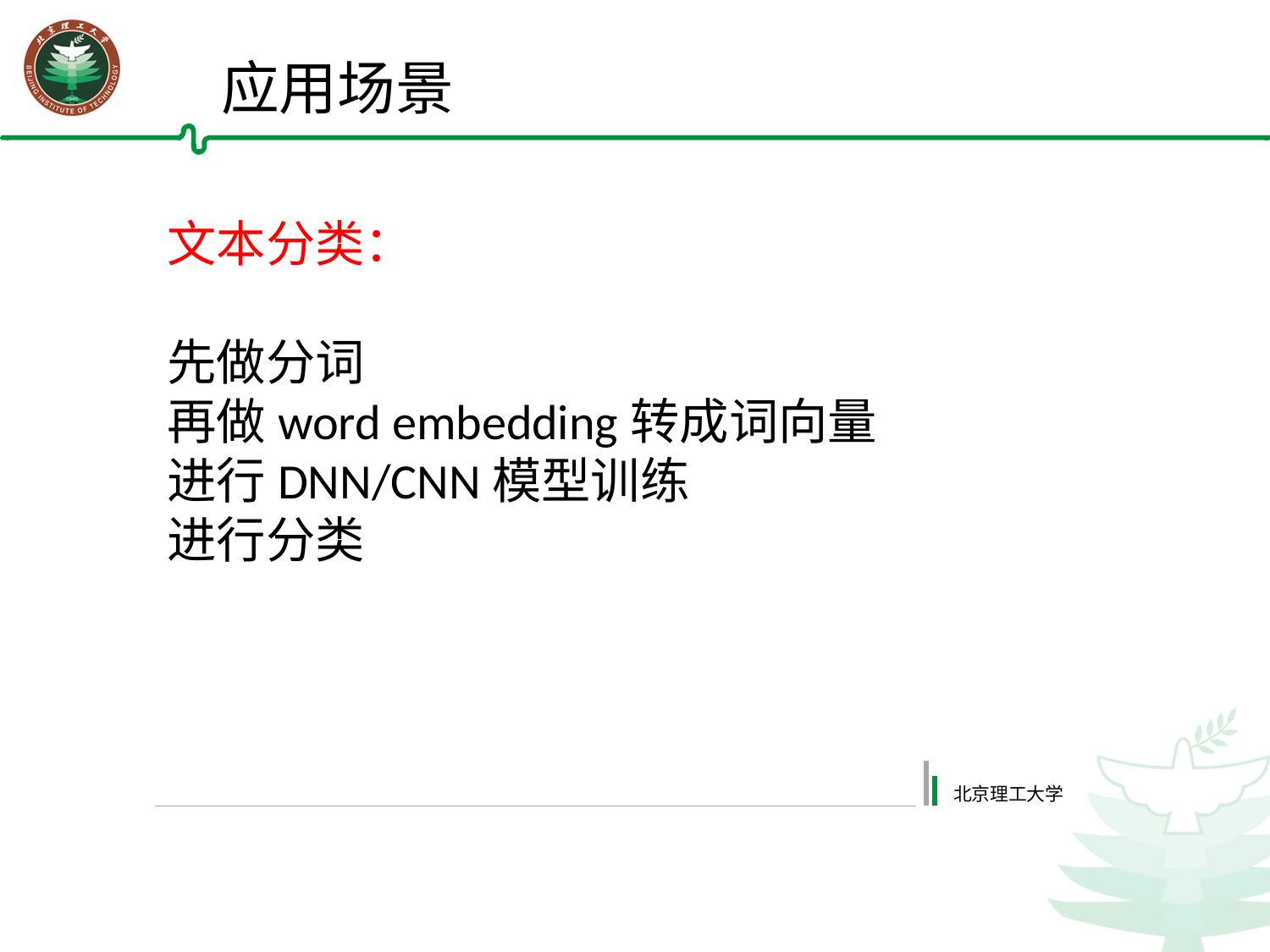

应用场景
文本分类：

先做分词
再做word embedding转成词向量
进行DNN/CNN模型训练
进行分类

北京理工大学